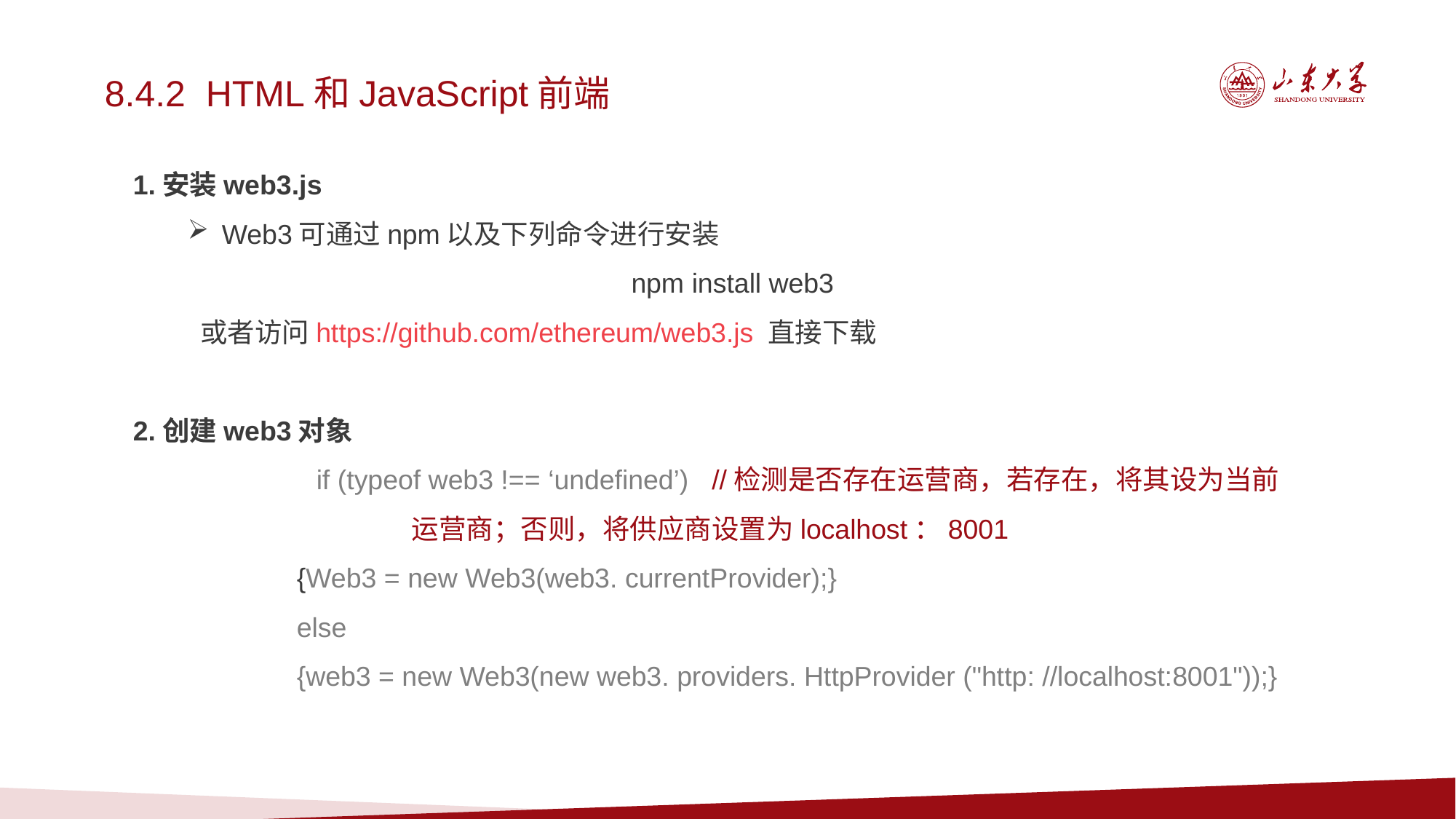

8.4.2  HTML和JavaScript前端
1.安装web3.js
Web3可通过npm以及下列命令进行安装
npm install web3
 或者访问https://github.com/ethereum/web3.js 直接下载

2.创建web3对象
                        if (typeof web3 !== ‘undefined’)   //检测是否存在运营商，若存在，将其设为当前
                                            运营商；否则，将供应商设置为localhost：8001
{Web3 = new Web3(web3. currentProvider);}
else
{web3 = new Web3(new web3. providers. HttpProvider ("http: //localhost:8001"));}